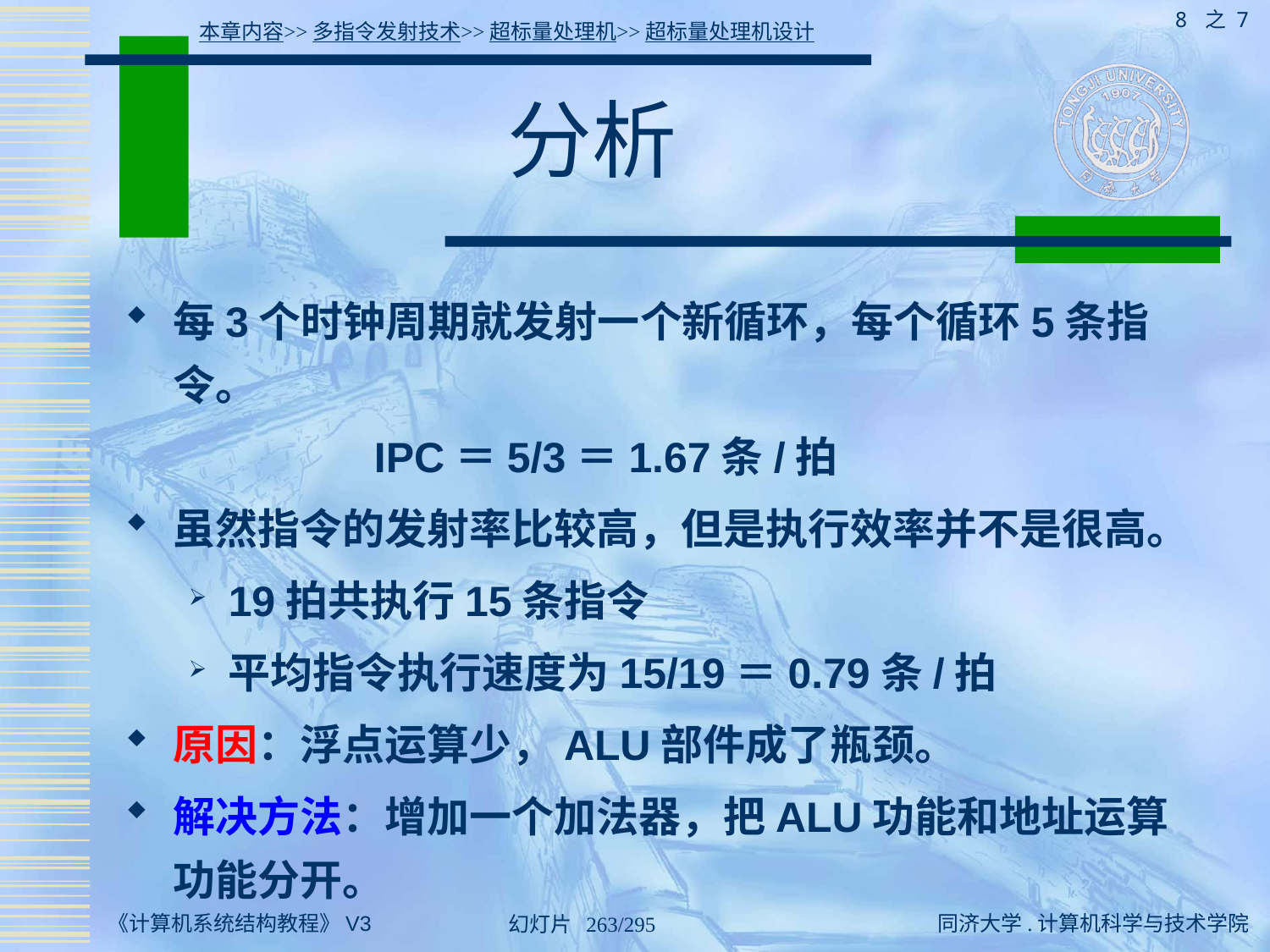

8 之 7
本章内容>>多指令发射技术>>超标量处理机>>超标量处理机设计
# 分析
每3个时钟周期就发射一个新循环，每个循环5条指令。
                     IPC＝5/3＝1.67条/拍
虽然指令的发射率比较高，但是执行效率并不是很高。
19拍共执行15条指令
平均指令执行速度为15/19＝0.79条/拍
原因：浮点运算少，ALU部件成了瓶颈。
解决方法：增加一个加法器，把ALU功能和地址运算功能分开。